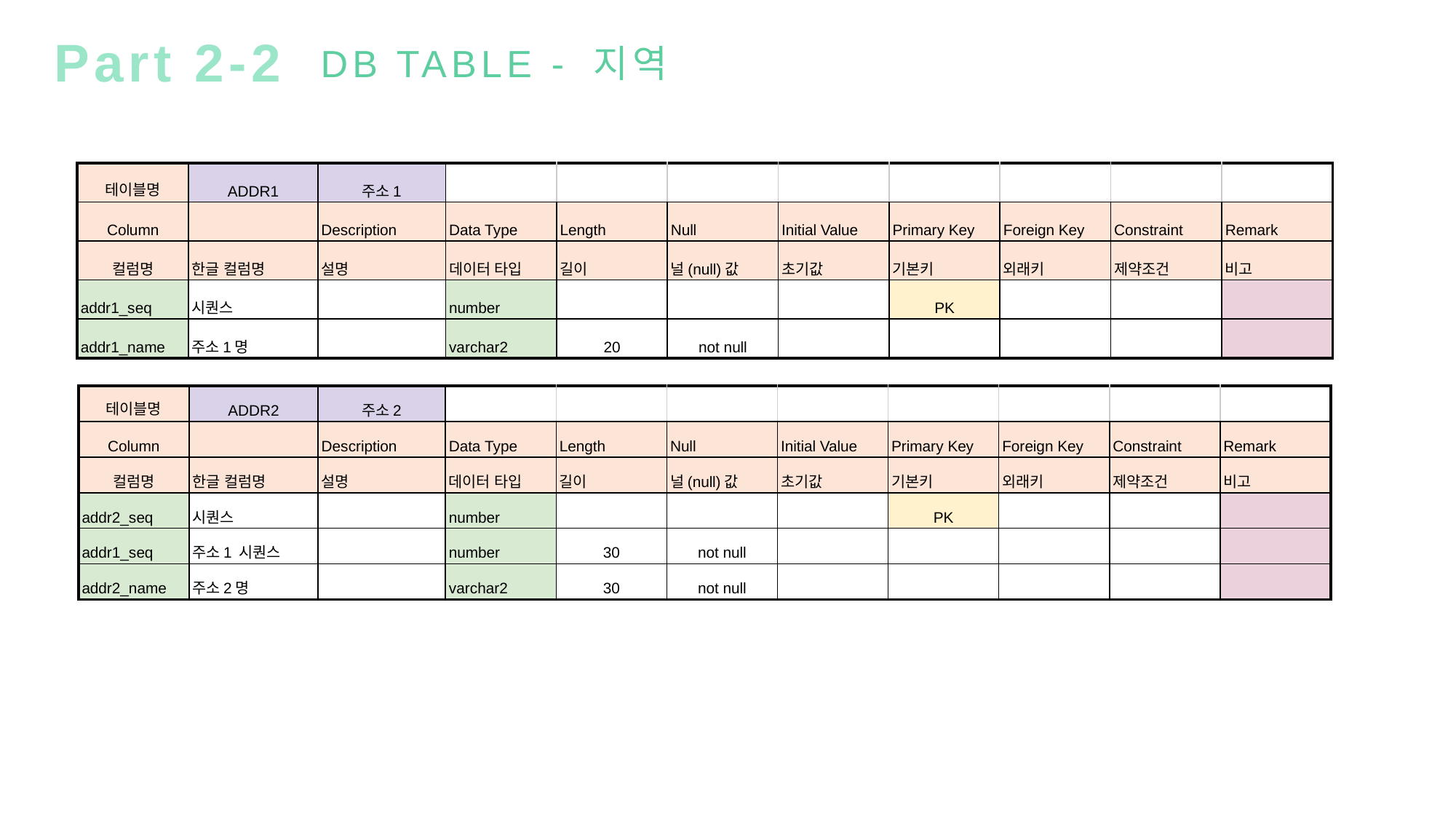

Part 2-2
DB TABLE - 지역
| 테이블명 | ADDR1 | 주소1 |  |  |  |  |  |  |  |  |
| --- | --- | --- | --- | --- | --- | --- | --- | --- | --- | --- |
| Column |  | Description | Data Type | Length | Null | Initial Value | Primary Key | Foreign Key | Constraint | Remark |
| 컬럼명 | 한글 컬럼명 | 설명 | 데이터 타입 | 길이 | 널(null)값 | 초기값 | 기본키 | 외래키 | 제약조건 | 비고 |
| addr1\_seq | 시퀀스 |  | number |  |  |  | PK |  |  |  |
| addr1\_name | 주소1명 |  | varchar2 | 20 | not null |  |  |  |  |  |
| 테이블명 | ADDR2 | 주소2 |  |  |  |  |  |  |  |  |
| --- | --- | --- | --- | --- | --- | --- | --- | --- | --- | --- |
| Column |  | Description | Data Type | Length | Null | Initial Value | Primary Key | Foreign Key | Constraint | Remark |
| 컬럼명 | 한글 컬럼명 | 설명 | 데이터 타입 | 길이 | 널(null)값 | 초기값 | 기본키 | 외래키 | 제약조건 | 비고 |
| addr2\_seq | 시퀀스 |  | number |  |  |  | PK |  |  |  |
| addr1\_seq | 주소1 시퀀스 |  | number | 30 | not null |  |  |  |  |  |
| addr2\_name | 주소2명 |  | varchar2 | 30 | not null |  |  |  |  |  |